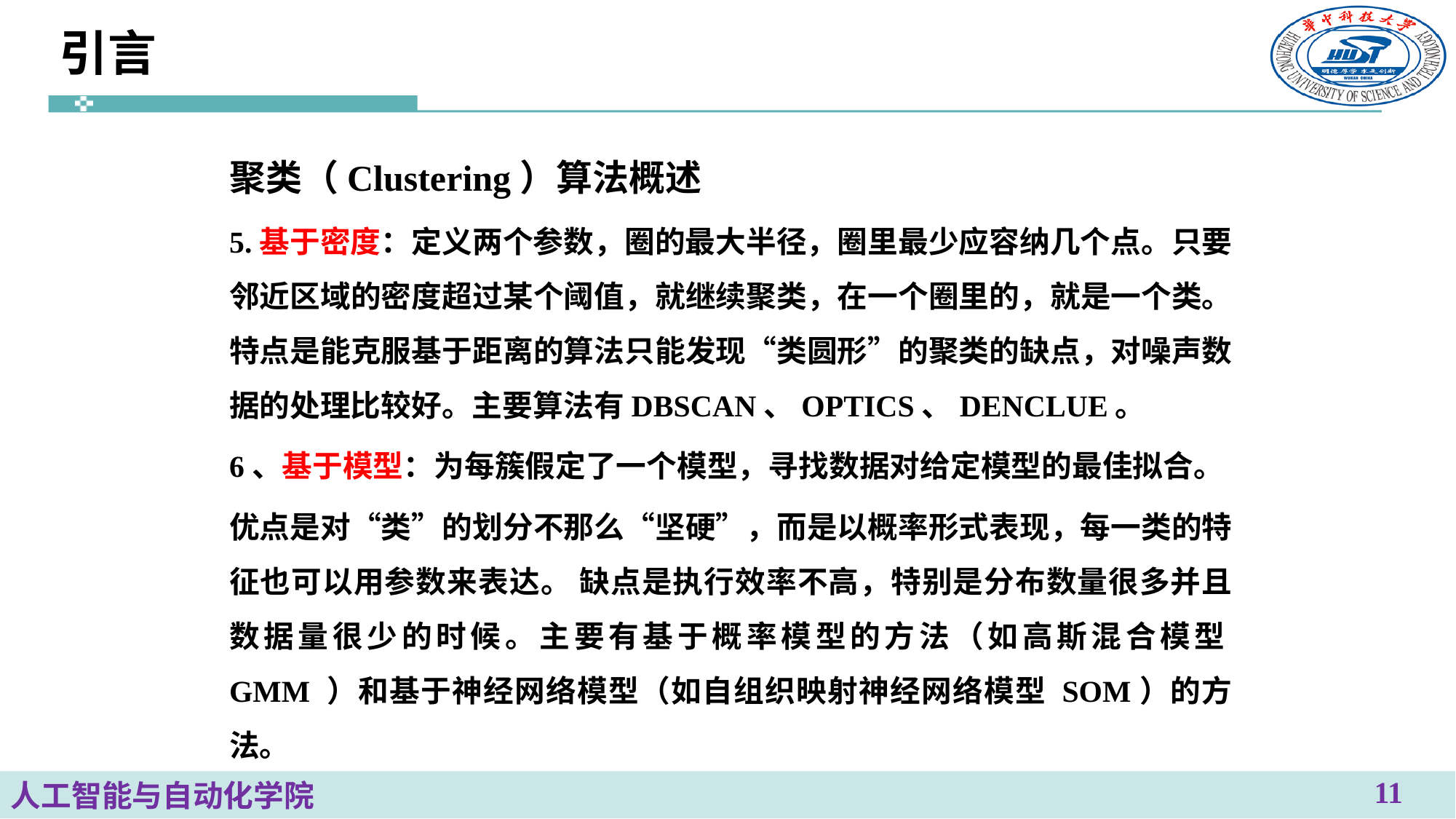

# 引言
聚类（Clustering）算法概述
5.基于密度：定义两个参数，圈的最大半径，圈里最少应容纳几个点。只要邻近区域的密度超过某个阈值，就继续聚类，在一个圈里的，就是一个类。特点是能克服基于距离的算法只能发现“类圆形”的聚类的缺点，对噪声数据的处理比较好。主要算法有DBSCAN、OPTICS、DENCLUE。
6、基于模型：为每簇假定了一个模型，寻找数据对给定模型的最佳拟合。
优点是对“类”的划分不那么“坚硬”，而是以概率形式表现，每一类的特征也可以用参数来表达。 缺点是执行效率不高，特别是分布数量很多并且数据量很少的时候。主要有基于概率模型的方法（如高斯混合模型GMM ）和基于神经网络模型（如自组织映射神经网络模型 SOM）的方法。
11